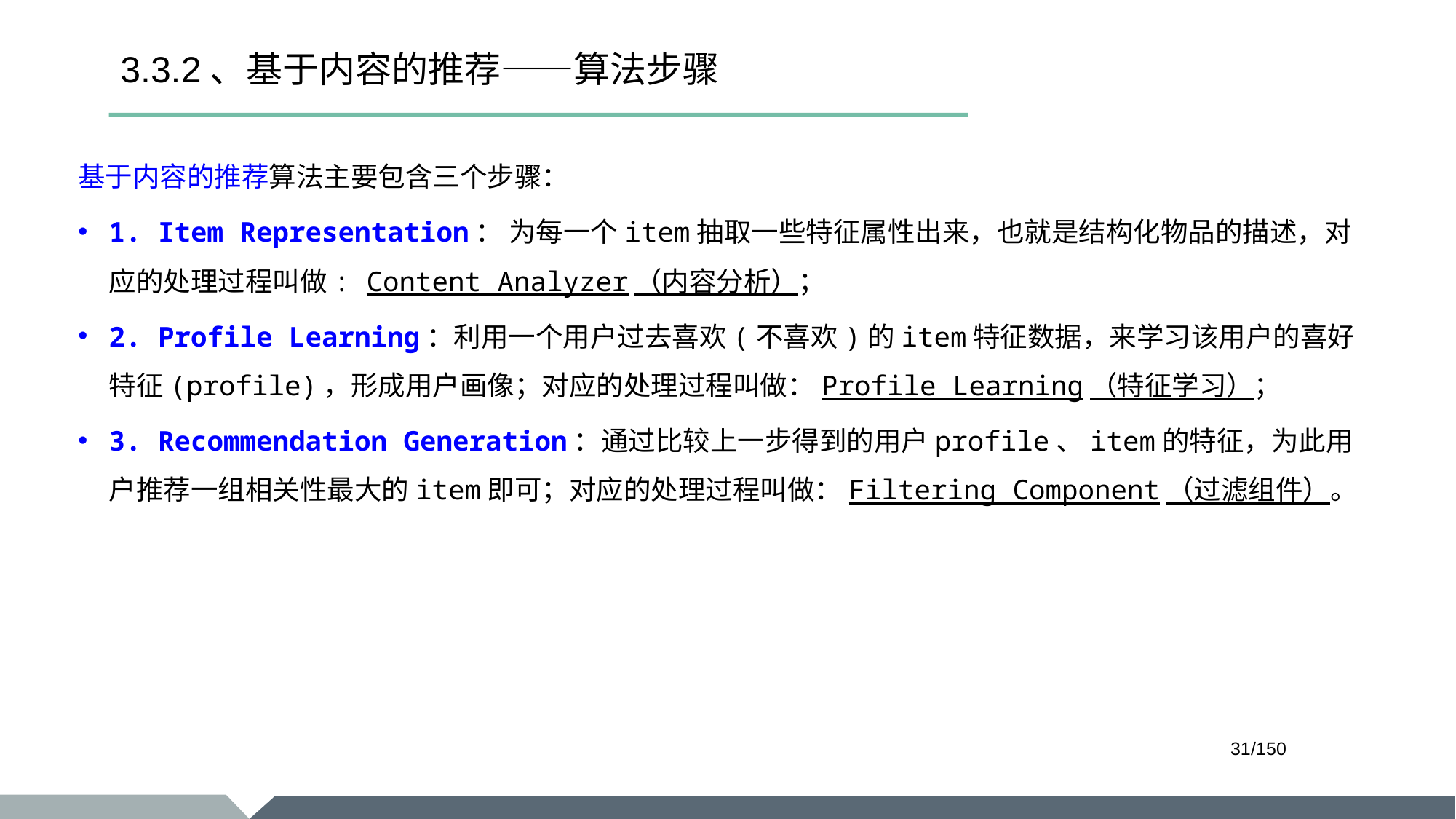

# 3.3.2、基于内容的推荐——算法步骤
基于内容的推荐算法主要包含三个步骤：
1. Item Representation： 为每一个item抽取一些特征属性出来，也就是结构化物品的描述，对应的处理过程叫做: Content Analyzer（内容分析）；
2. Profile Learning：利用一个用户过去喜欢(不喜欢)的item特征数据，来学习该用户的喜好特征(profile)，形成用户画像；对应的处理过程叫做：Profile Learning（特征学习）；
3. Recommendation Generation：通过比较上一步得到的用户profile、item的特征，为此用户推荐一组相关性最大的item即可；对应的处理过程叫做：Filtering Component（过滤组件）。

31/150